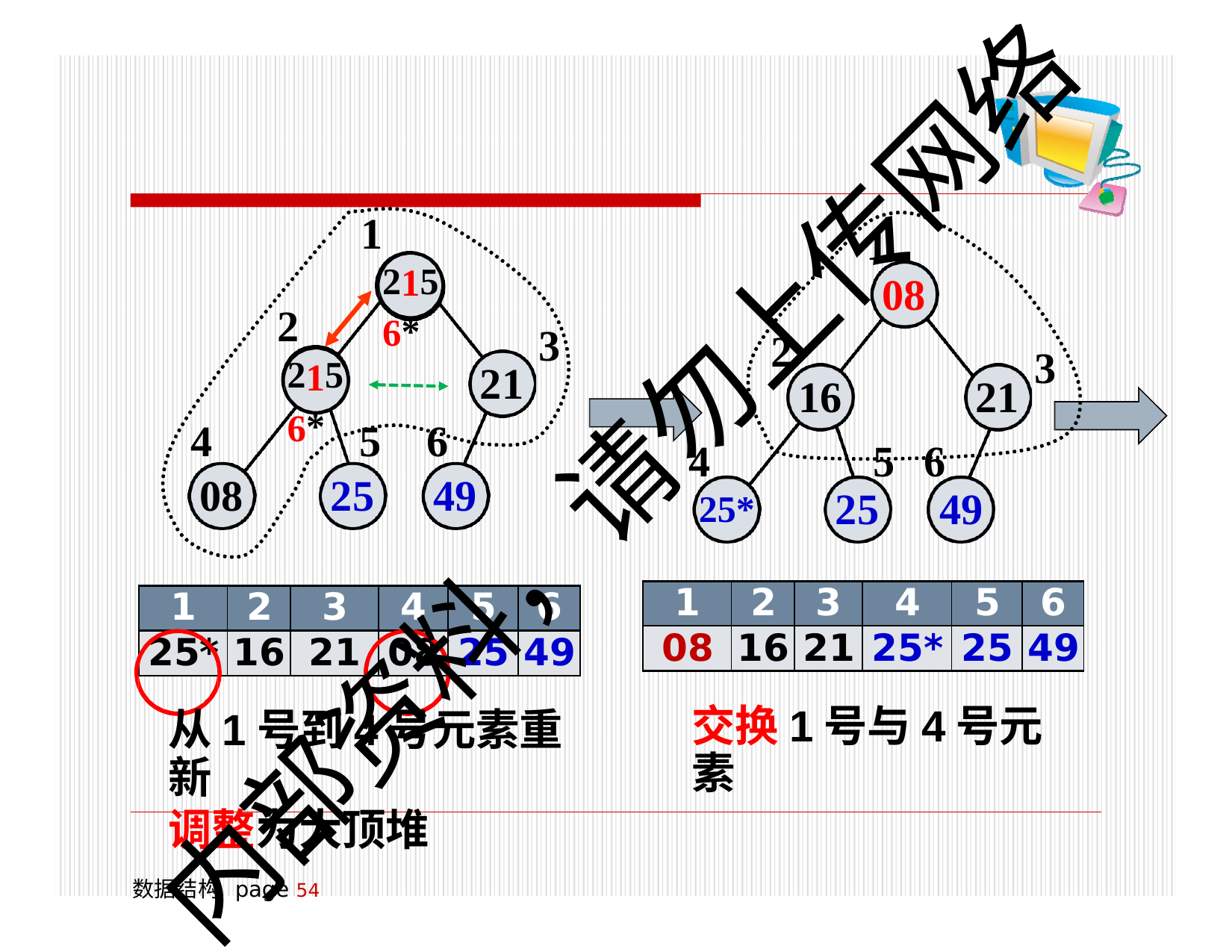

1
2156*

1
08

2
2156*
3
2
3

21
16
21

4
08
5	6
25	49
内部资料，请勿上传网络
4
25*
5	6
25	49
| 1 | 2 | 3 | 4 | 5 | 6 |
| --- | --- | --- | --- | --- | --- |
| 08 | 16 | 21 | 25\* | 25 | 49 |
| 1 | 2 | 3 | 4 | 5 | 6 |
| --- | --- | --- | --- | --- | --- |
| 25\* | 16 | 21 | 08 | 25 | 49 |

交换1号与4号元素
从1号到4号元素重新
调整为大顶堆
数据结构 page 54